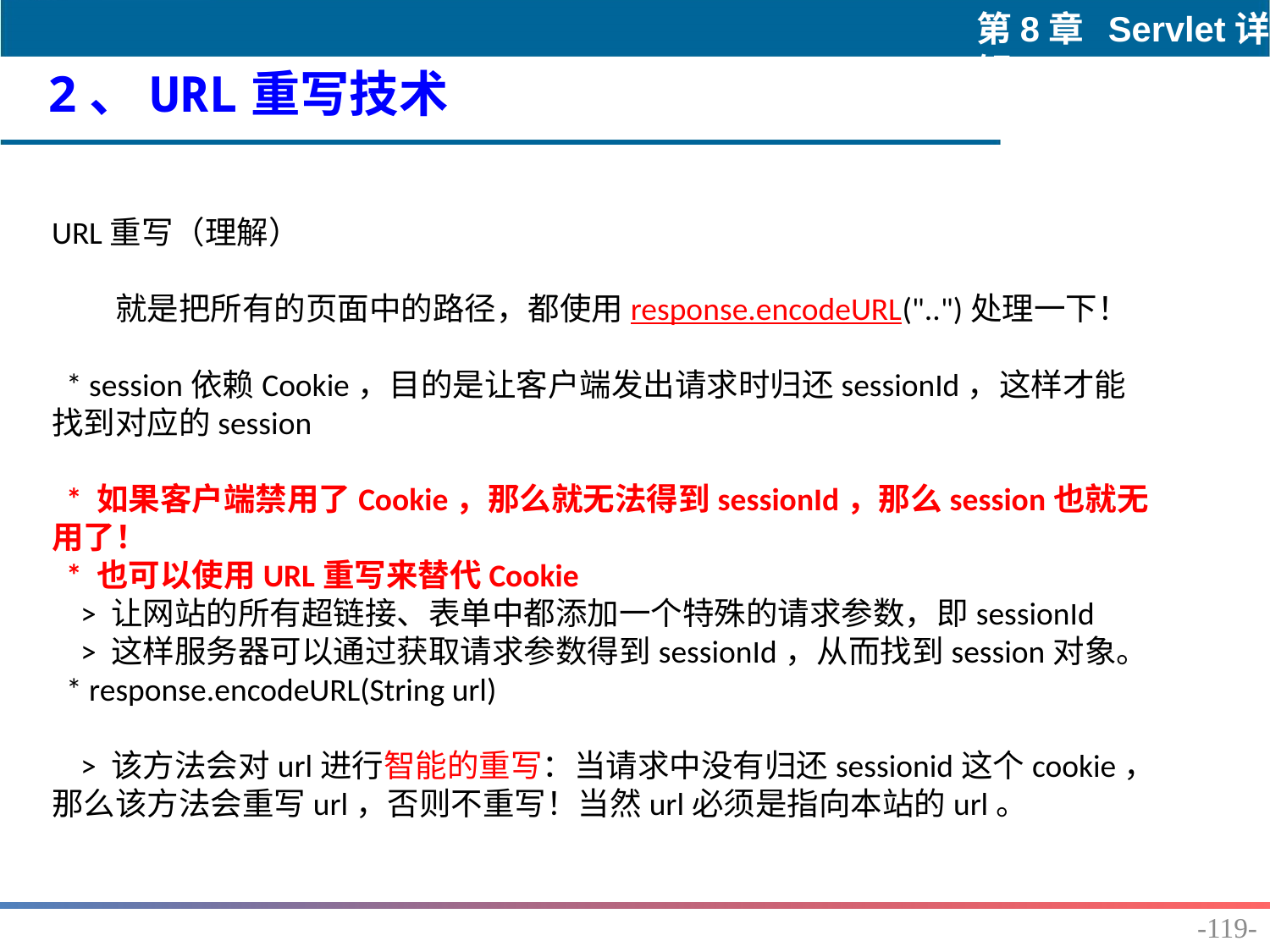

2、URL重写技术
URL重写（理解）

　　就是把所有的页面中的路径，都使用response.encodeURL("..")处理一下！

  * session依赖Cookie，目的是让客户端发出请求时归还sessionId，这样才能找到对应的session

  * 如果客户端禁用了Cookie，那么就无法得到sessionId，那么session也就无用了！
  * 也可以使用URL重写来替代Cookie
    > 让网站的所有超链接、表单中都添加一个特殊的请求参数，即sessionId
    > 这样服务器可以通过获取请求参数得到sessionId，从而找到session对象。
  * response.encodeURL(String url)

    > 该方法会对url进行智能的重写：当请求中没有归还sessionid这个cookie，那么该方法会重写url，否则不重写！当然url必须是指向本站的url。
-119-